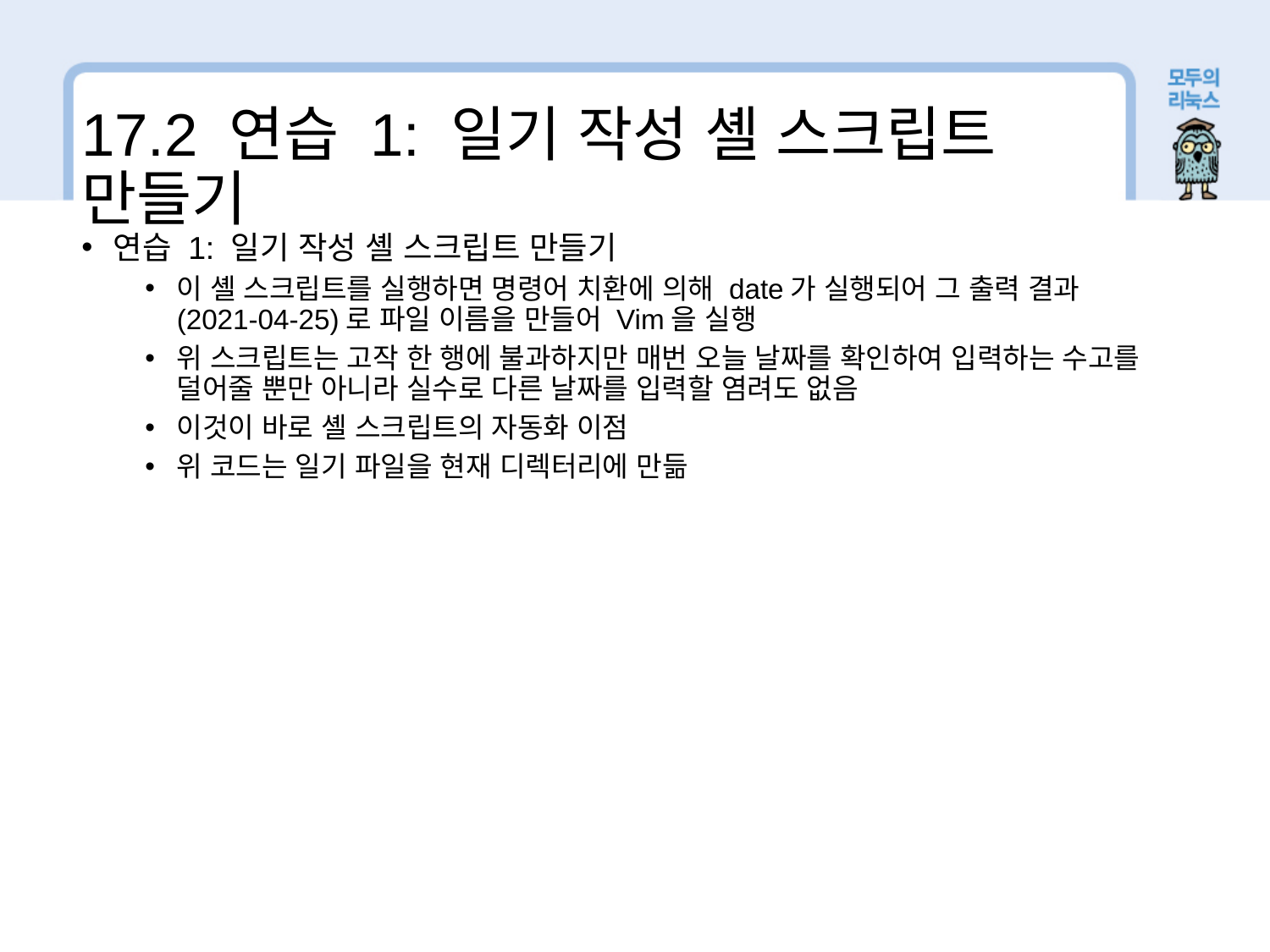

17.2 연습 1: 일기 작성 셸 스크립트 만들기
연습 1: 일기 작성 셸 스크립트 만들기
이 셸 스크립트를 실행하면 명령어 치환에 의해 date가 실행되어 그 출력 결과(2021-04-25)로 파일 이름을 만들어 Vim을 실행
위 스크립트는 고작 한 행에 불과하지만 매번 오늘 날짜를 확인하여 입력하는 수고를 덜어줄 뿐만 아니라 실수로 다른 날짜를 입력할 염려도 없음
이것이 바로 셸 스크립트의 자동화 이점
위 코드는 일기 파일을 현재 디렉터리에 만듦